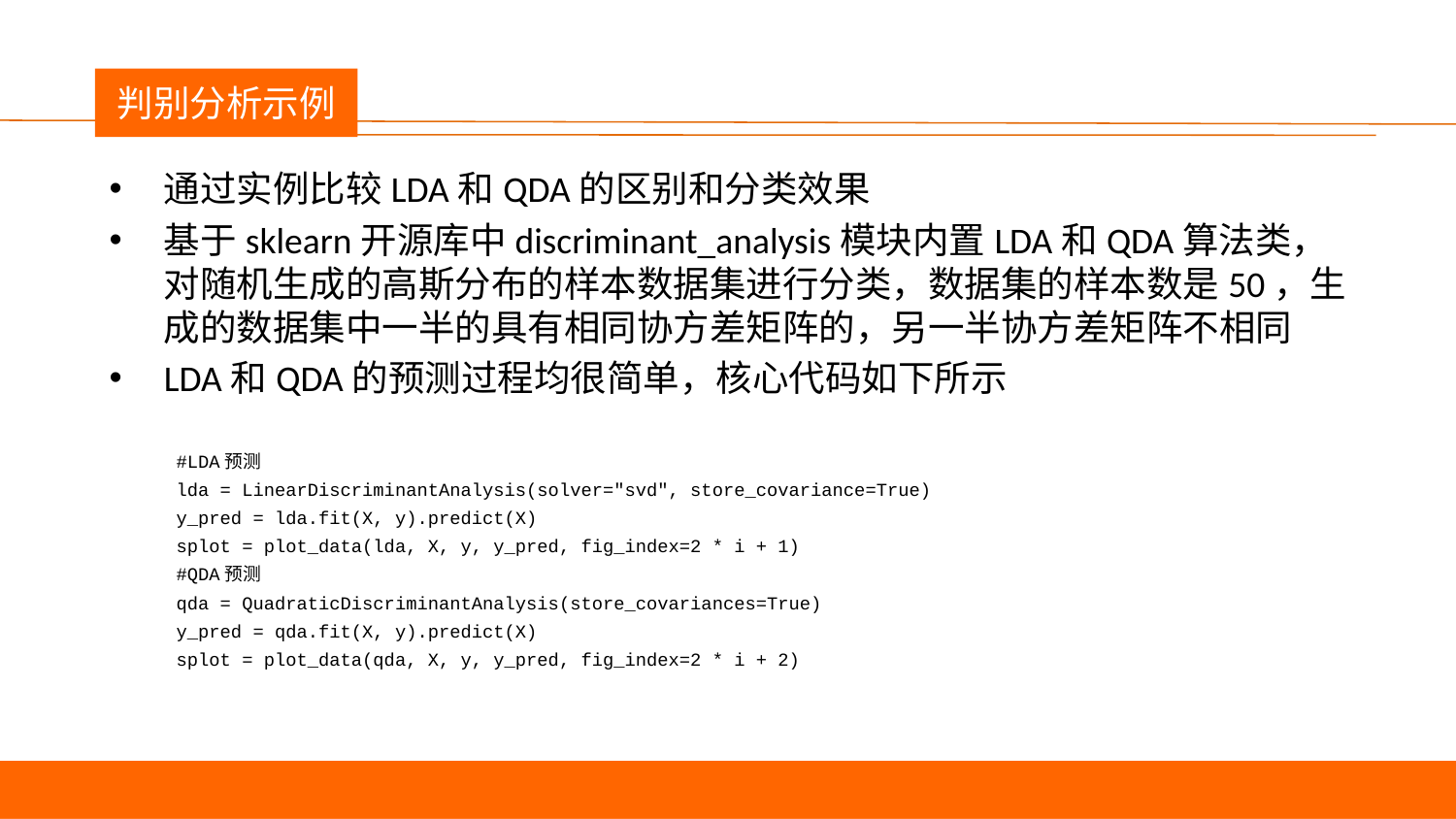

议程
判别分析示例

通过实例比较LDA和QDA的区别和分类效果
基于sklearn开源库中discriminant_analysis模块内置LDA和QDA算法类，对随机生成的高斯分布的样本数据集进行分类，数据集的样本数是50，生成的数据集中一半的具有相同协方差矩阵的，另一半协方差矩阵不相同
LDA和QDA的预测过程均很简单，核心代码如下所示
#LDA预测
lda = LinearDiscriminantAnalysis(solver="svd", store_covariance=True)
y_pred = lda.fit(X, y).predict(X)
splot = plot_data(lda, X, y, y_pred, fig_index=2 * i + 1)
#QDA预测
qda = QuadraticDiscriminantAnalysis(store_covariances=True)
y_pred = qda.fit(X, y).predict(X)
splot = plot_data(qda, X, y, y_pred, fig_index=2 * i + 2)